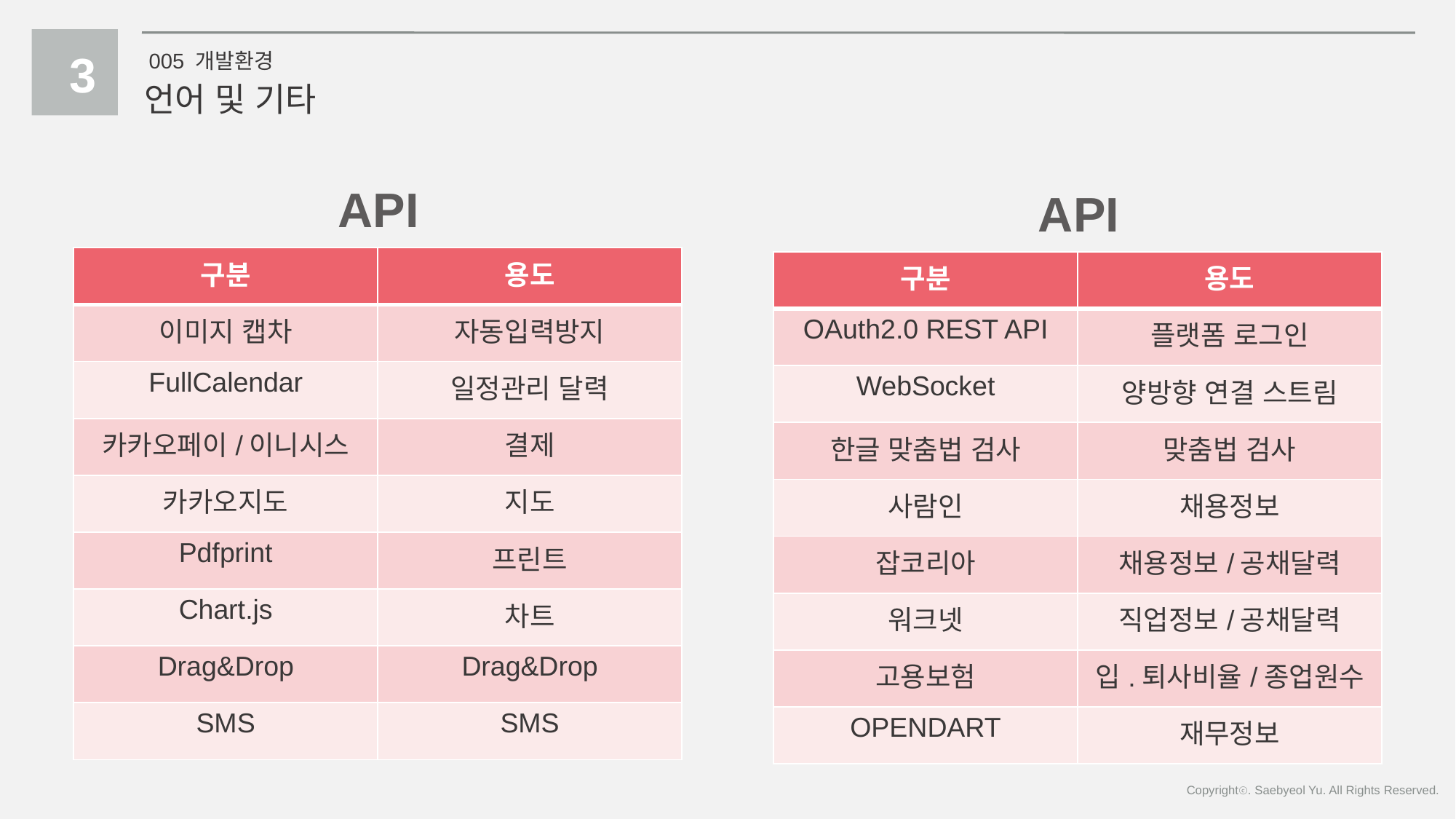

3
005 개발환경
언어 및 기타
API
API
| 구분 | 용도 |
| --- | --- |
| 이미지 캡차 | 자동입력방지 |
| FullCalendar | 일정관리 달력 |
| 카카오페이/이니시스 | 결제 |
| 카카오지도 | 지도 |
| Pdfprint | 프린트 |
| Chart.js | 차트 |
| Drag&Drop | Drag&Drop |
| SMS | SMS |
| 구분 | 용도 |
| --- | --- |
| OAuth2.0 REST API | 플랫폼 로그인 |
| WebSocket | 양방향 연결 스트림 |
| 한글 맞춤법 검사 | 맞춤법 검사 |
| 사람인 | 채용정보 |
| 잡코리아 | 채용정보/공채달력 |
| 워크넷 | 직업정보/공채달력 |
| 고용보험 | 입.퇴사비율/종업원수 |
| OPENDART | 재무정보 |